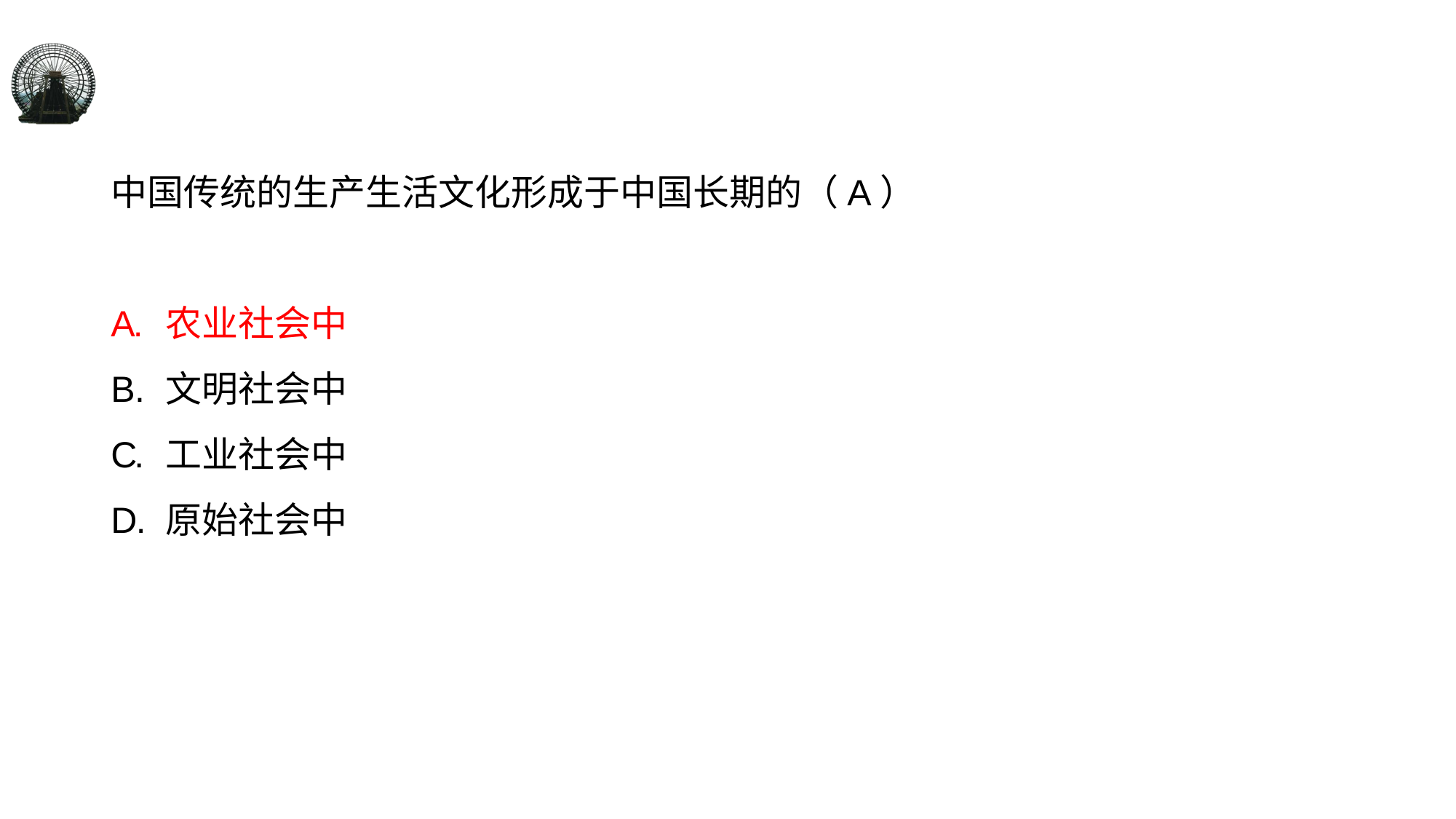

#
中国传统的生产生活文化形成于中国长期的（A）

农业社会中
文明社会中
工业社会中
原始社会中

10